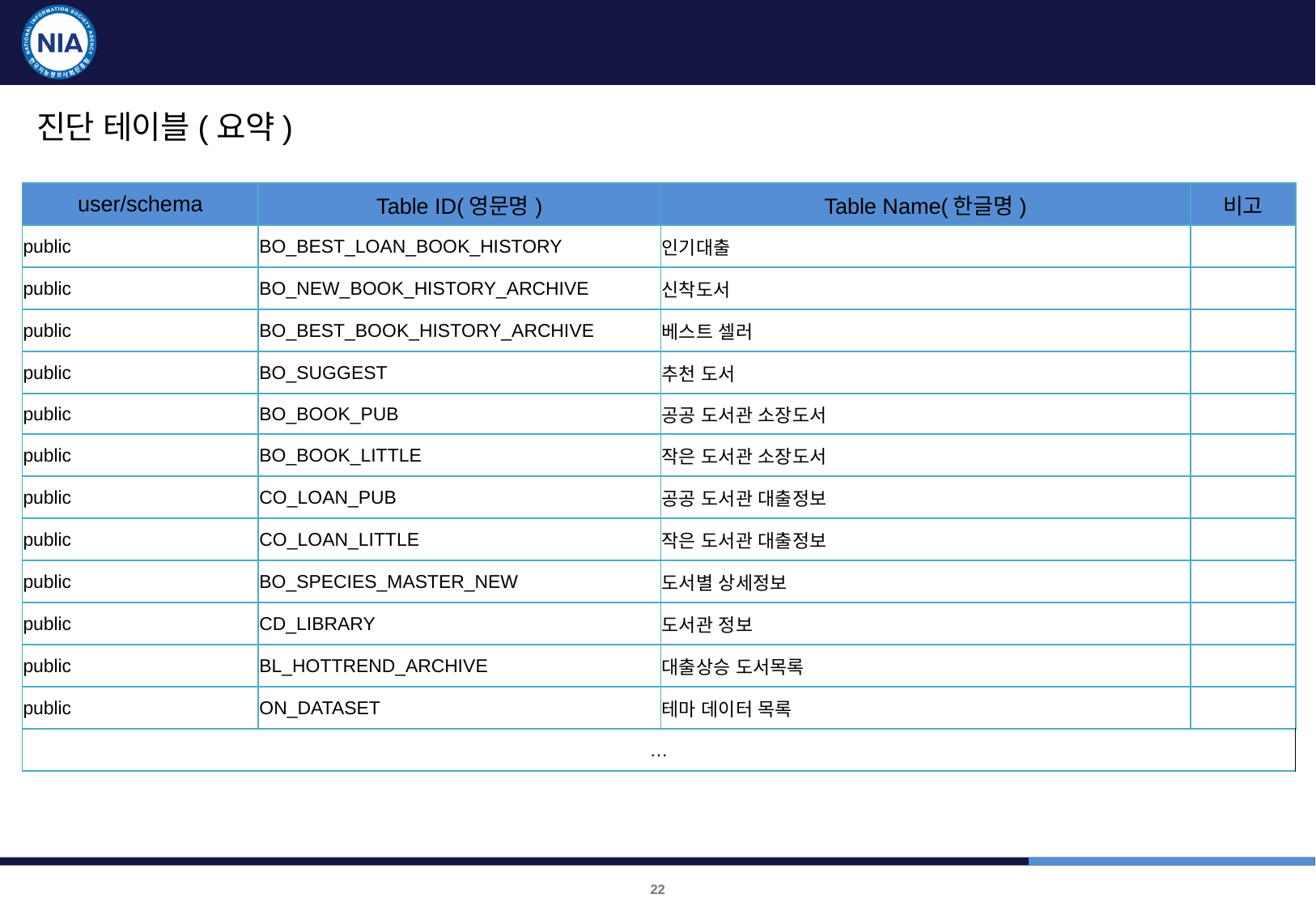

품질진단 대상 및 항목 : 문화플랫폼
진단 테이블(요약)
| user/schema | Table ID(영문명) | Table Name(한글명) | 비고 |
| --- | --- | --- | --- |
| public | BO\_BEST\_LOAN\_BOOK\_HISTORY | 인기대출 |  |
| public | BO\_NEW\_BOOK\_HISTORY\_ARCHIVE | 신착도서 |  |
| public | BO\_BEST\_BOOK\_HISTORY\_ARCHIVE | 베스트 셀러 |  |
| public | BO\_SUGGEST | 추천 도서 |  |
| public | BO\_BOOK\_PUB | 공공 도서관 소장도서 |  |
| public | BO\_BOOK\_LITTLE | 작은 도서관 소장도서 |  |
| public | CO\_LOAN\_PUB | 공공 도서관 대출정보 |  |
| public | CO\_LOAN\_LITTLE | 작은 도서관 대출정보 |  |
| public | BO\_SPECIES\_MASTER\_NEW | 도서별 상세정보 |  |
| public | CD\_LIBRARY | 도서관 정보 |  |
| public | BL\_HOTTREND\_ARCHIVE | 대출상승 도서목록 |  |
| public | ON\_DATASET | 테마 데이터 목록 |  |
| … |  |  |  |